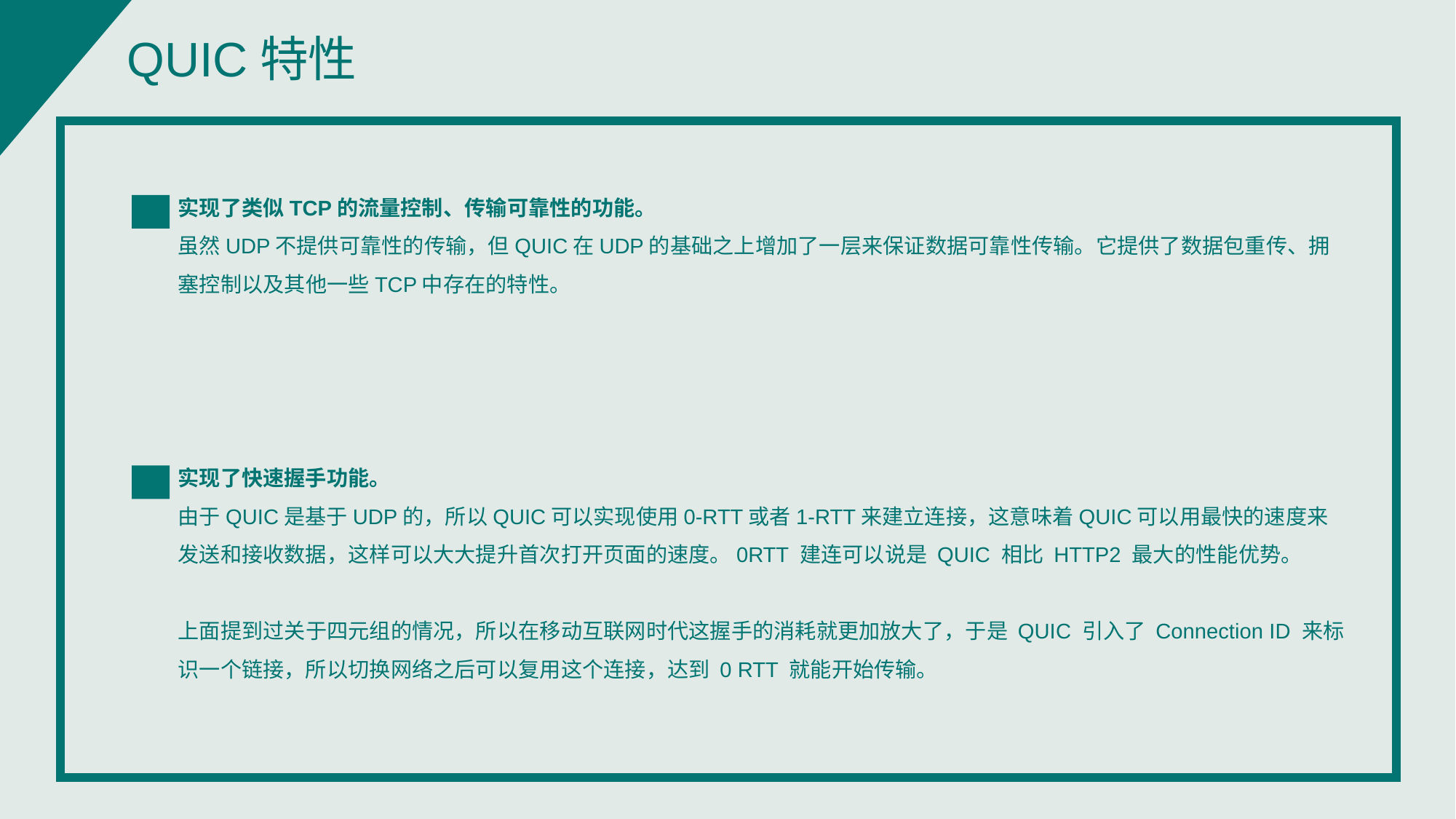

QUIC特性

实现了类似TCP的流量控制、传输可靠性的功能。
虽然UDP不提供可靠性的传输，但QUIC在UDP的基础之上增加了一层来保证数据可靠性传输。它提供了数据包重传、拥塞控制以及其他一些TCP中存在的特性。

实现了快速握手功能。
由于QUIC是基于UDP的，所以QUIC可以实现使用0-RTT或者1-RTT来建立连接，这意味着QUIC可以用最快的速度来发送和接收数据，这样可以大大提升首次打开页面的速度。0RTT 建连可以说是 QUIC 相比 HTTP2 最大的性能优势。

上面提到过关于四元组的情况，所以在移动互联网时代这握手的消耗就更加放大了，于是 QUIC 引入了 Connection ID 来标识一个链接，所以切换网络之后可以复用这个连接，达到 0 RTT 就能开始传输。